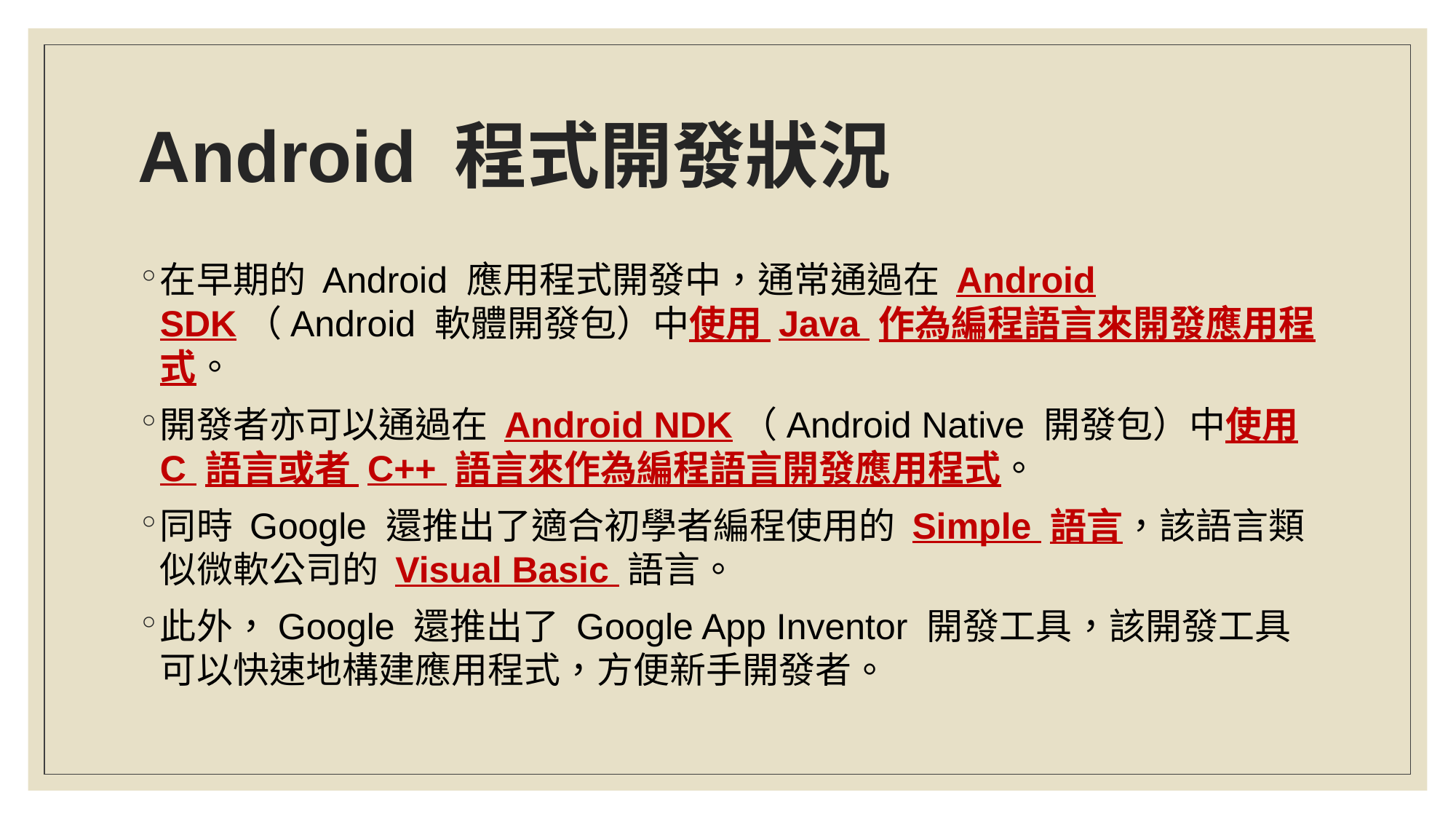

# Android 程式開發狀況
在早期的 Android 應用程式開發中，通常通過在 Android SDK（Android 軟體開發包）中使用 Java 作為編程語言來開發應用程式。
開發者亦可以通過在 Android NDK（Android Native 開發包）中使用 C 語言或者 C++ 語言來作為編程語言開發應用程式。
同時 Google 還推出了適合初學者編程使用的 Simple 語言，該語言類似微軟公司的 Visual Basic 語言。
此外，Google 還推出了 Google App Inventor 開發工具，該開發工具可以快速地構建應用程式，方便新手開發者。